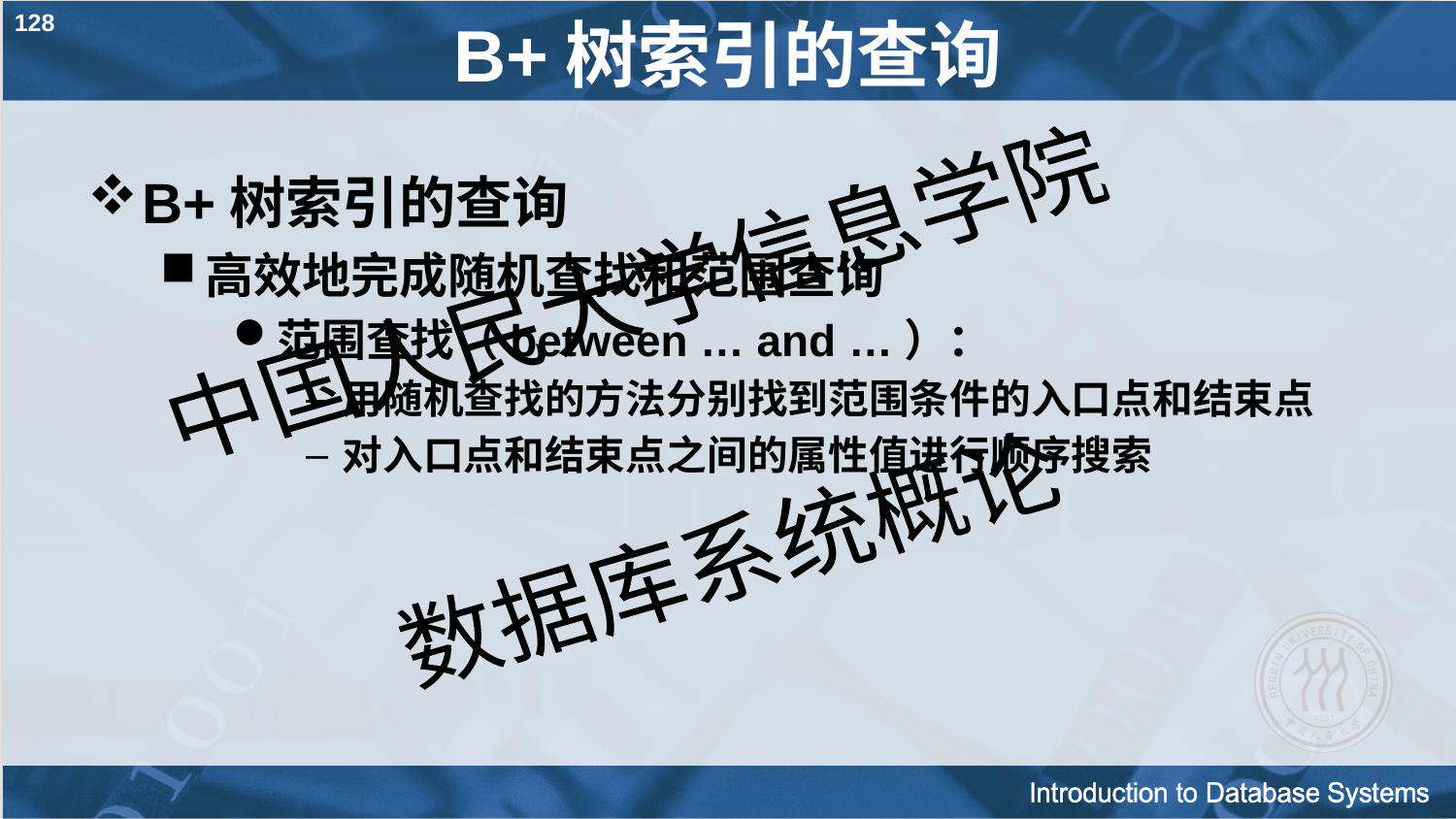

128
# B+树索引的查询
B+树索引的查询
高效地完成随机查找和范围查询
范围查找（between … and …）：
用随机查找的方法分别找到范围条件的入口点和结束点
对入口点和结束点之间的属性值进行顺序搜索